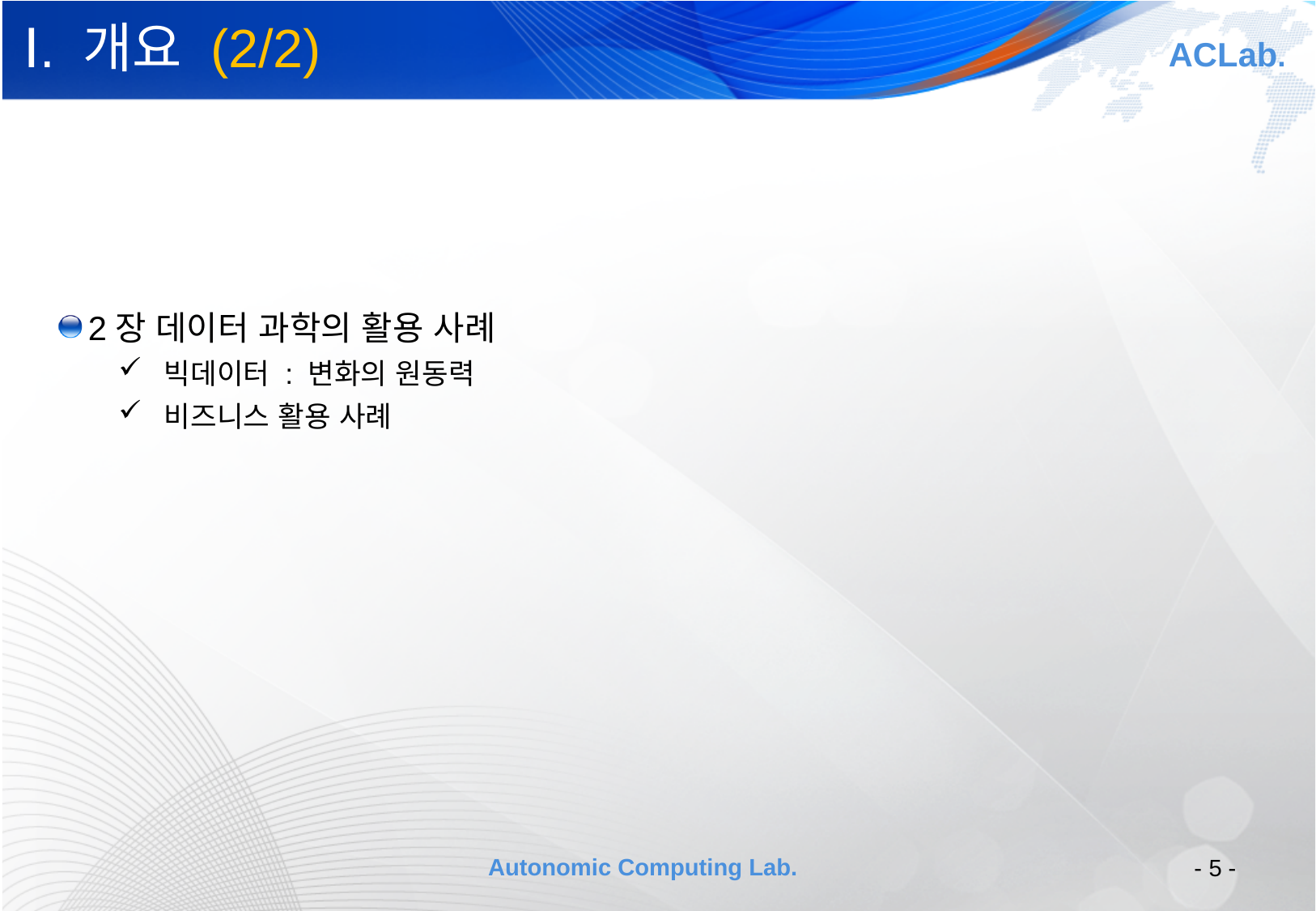

# Ⅰ. 개요 (2/2)
2장 데이터 과학의 활용 사례
빅데이터 : 변화의 원동력
비즈니스 활용 사례
- 5 -